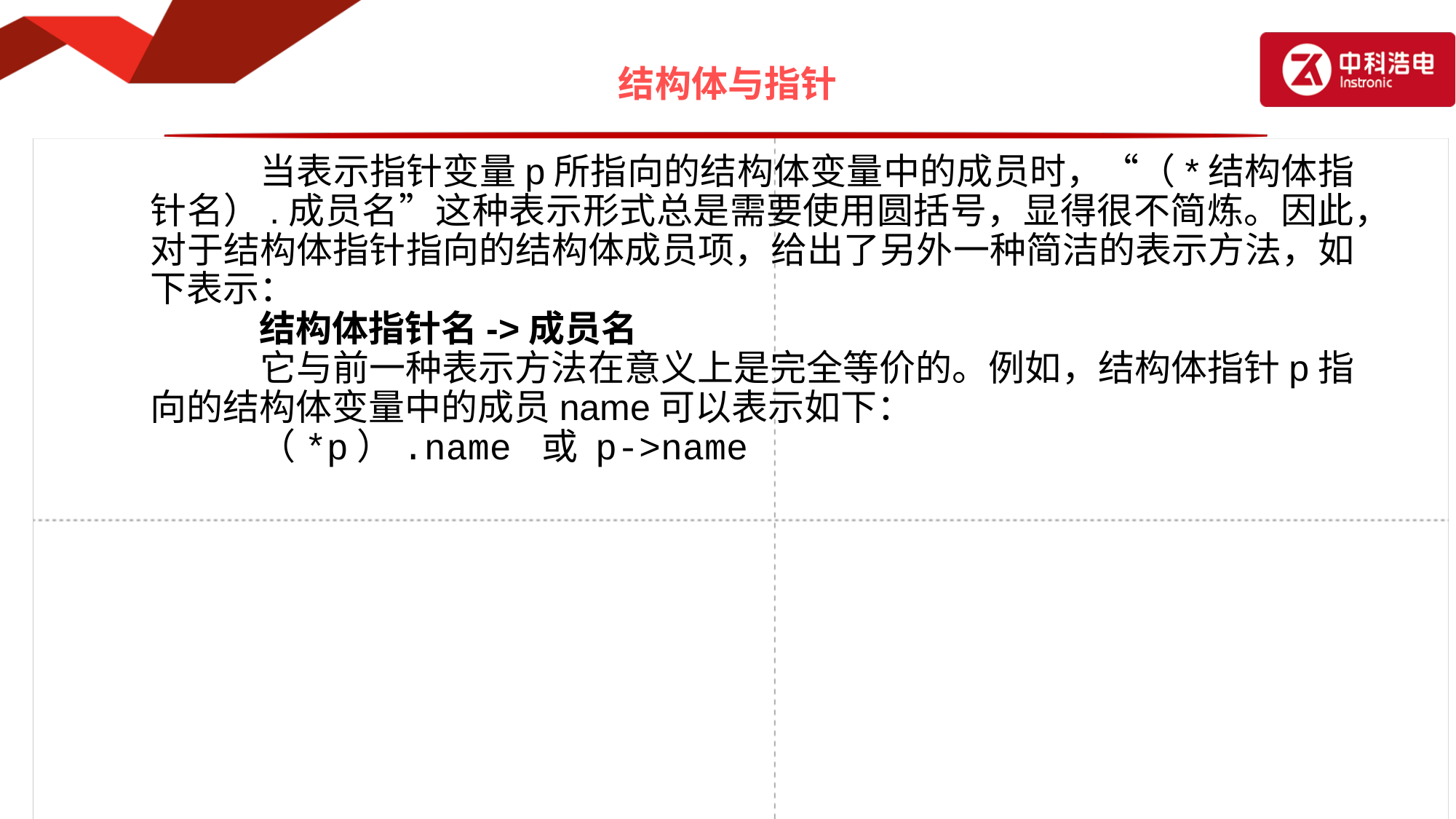

# 结构体与指针
		当表示指针变量p所指向的结构体变量中的成员时，“（*结构体指针名）.成员名”这种表示形式总是需要使用圆括号，显得很不简炼。因此，对于结构体指针指向的结构体成员项，给出了另外一种简洁的表示方法，如下表示：
		结构体指针名->成员名
		它与前一种表示方法在意义上是完全等价的。例如，结构体指针p指向的结构体变量中的成员name可以表示如下：
		（*p）.name 或 p->name